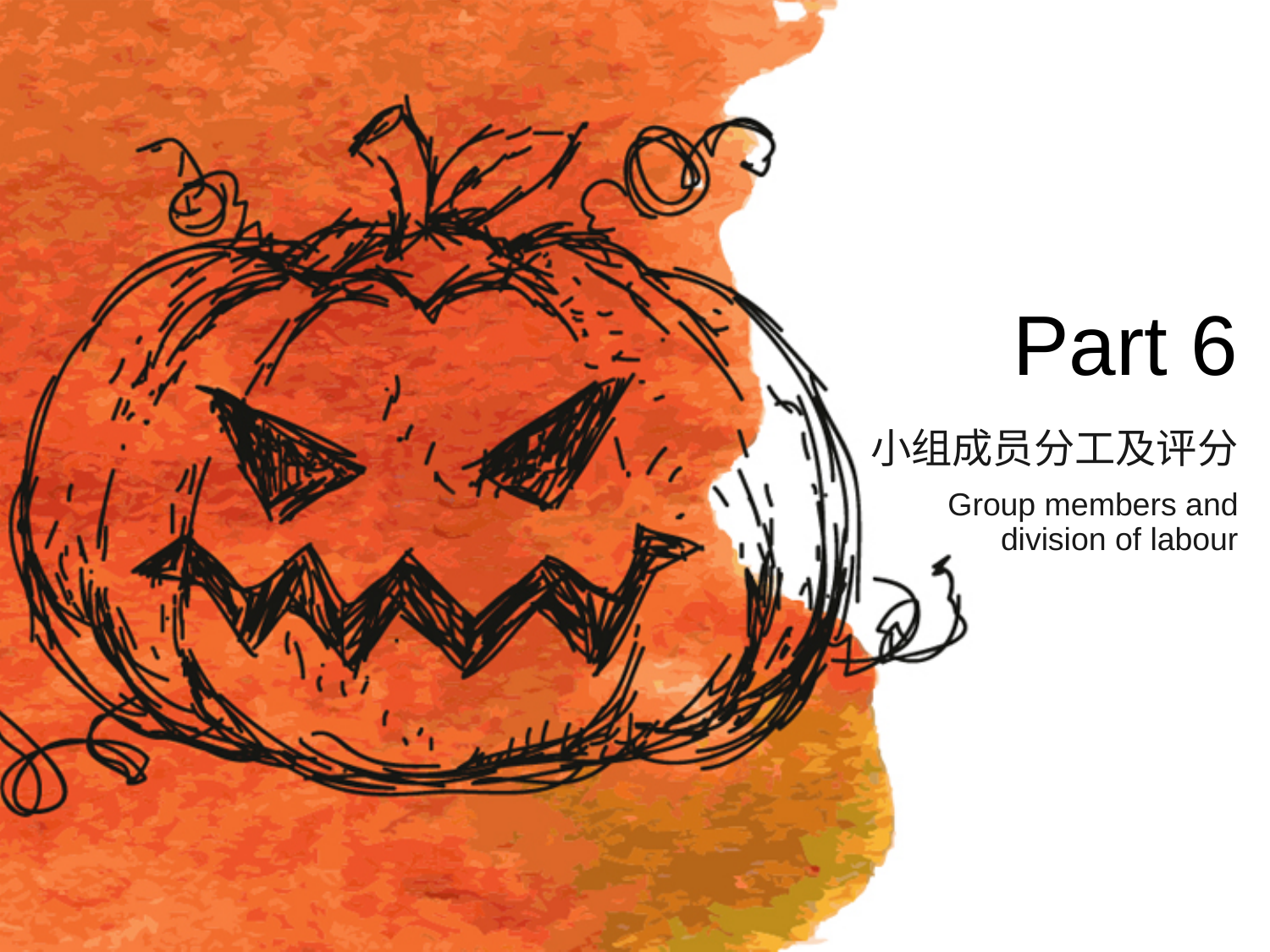

Part 6
# 小组成员分工及评分
Group members and division of labour